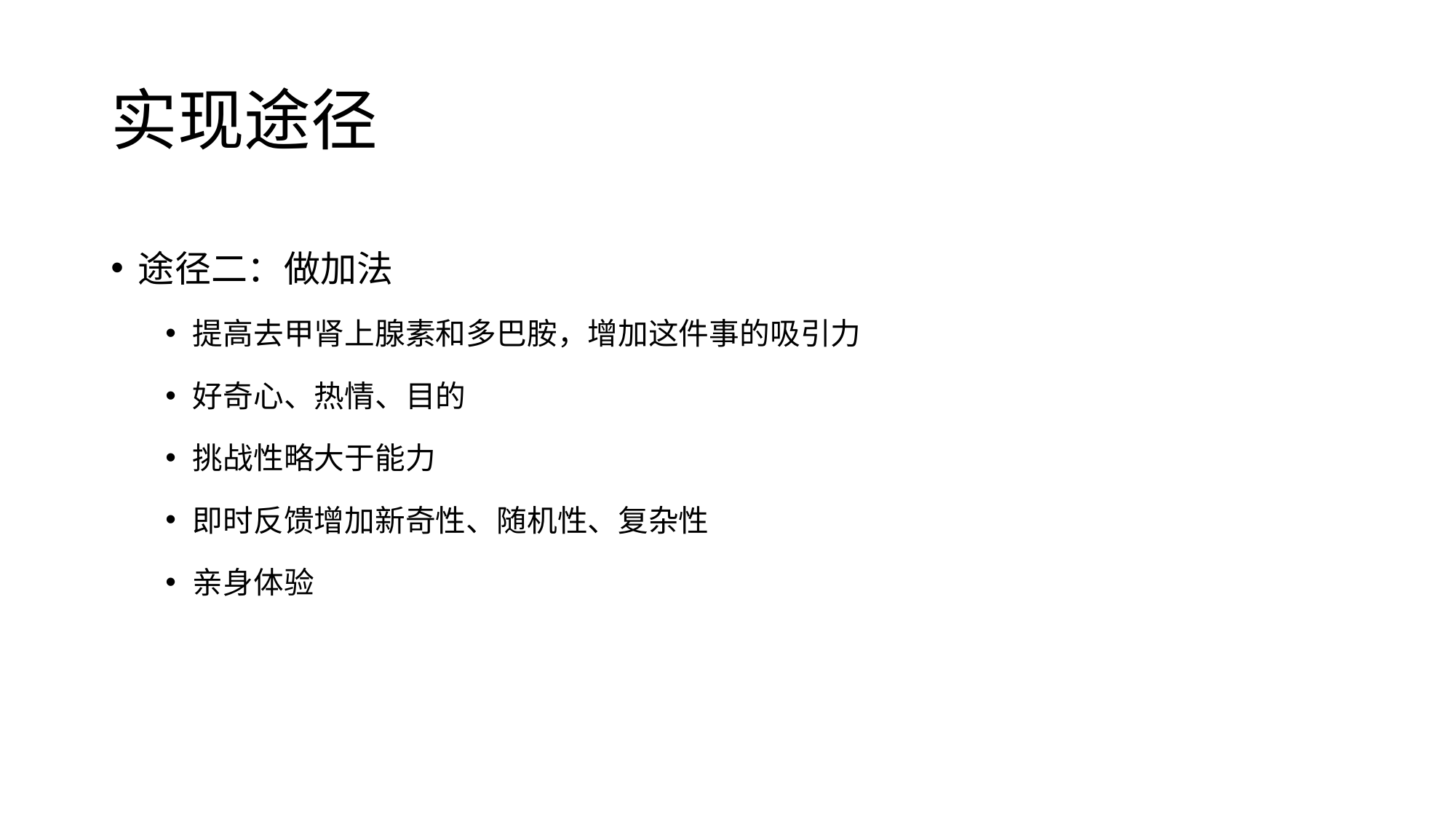

# 实现途径
途径二：做加法
提高去甲肾上腺素和多巴胺，增加这件事的吸引力
好奇心、热情、目的
挑战性略大于能力
即时反馈增加新奇性、随机性、复杂性
亲身体验